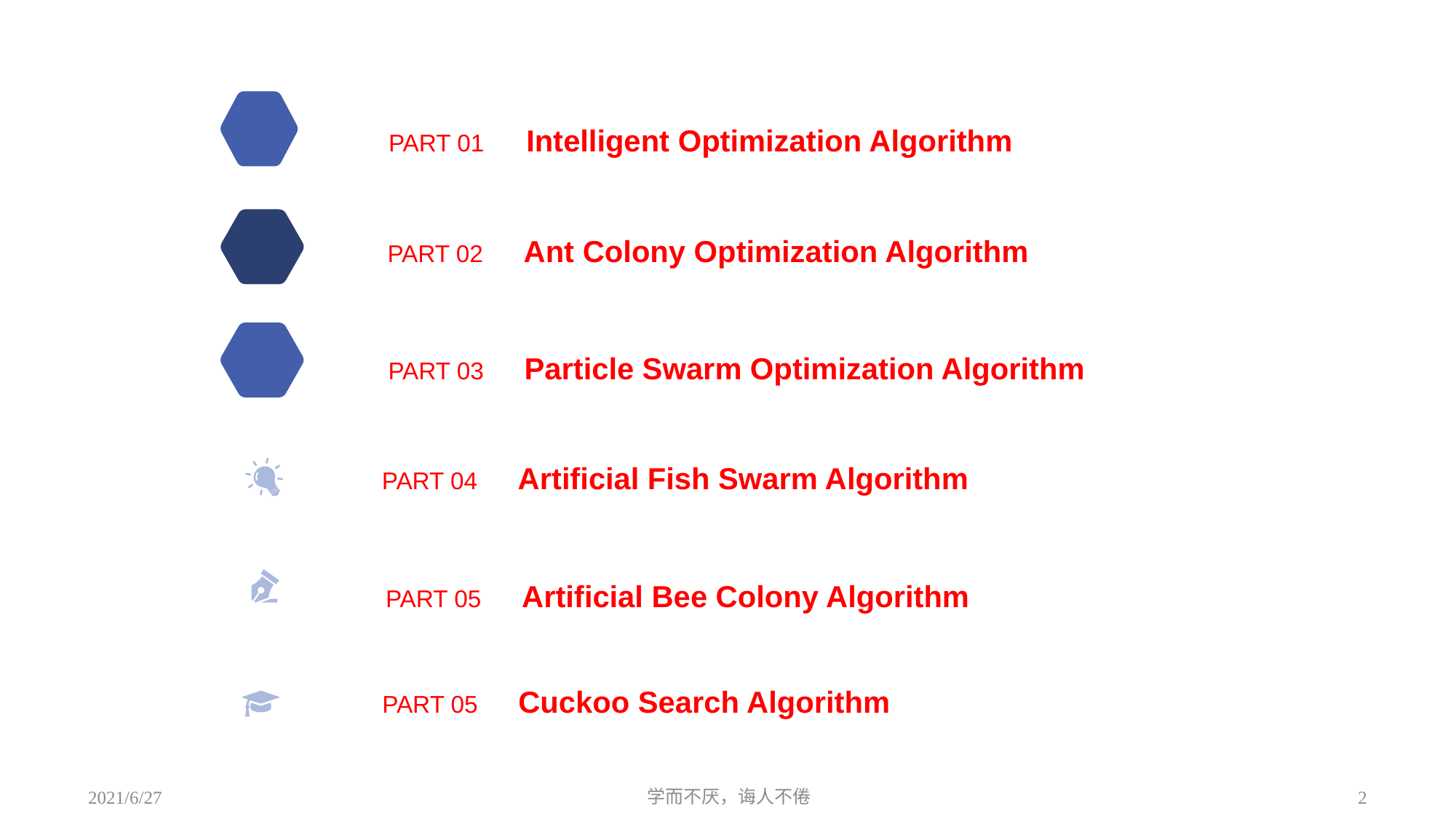

PART 01       Intelligent Optimization Algorithm

PART 02      Ant Colony Optimization Algorithm

PART 03      Particle Swarm Optimization Algorithm

PART 04      Artificial Fish Swarm Algorithm

PART 05      Artificial Bee Colony Algorithm

PART 05      Cuckoo Search Algorithm

学而不厌，诲人不倦
2
2021/6/27